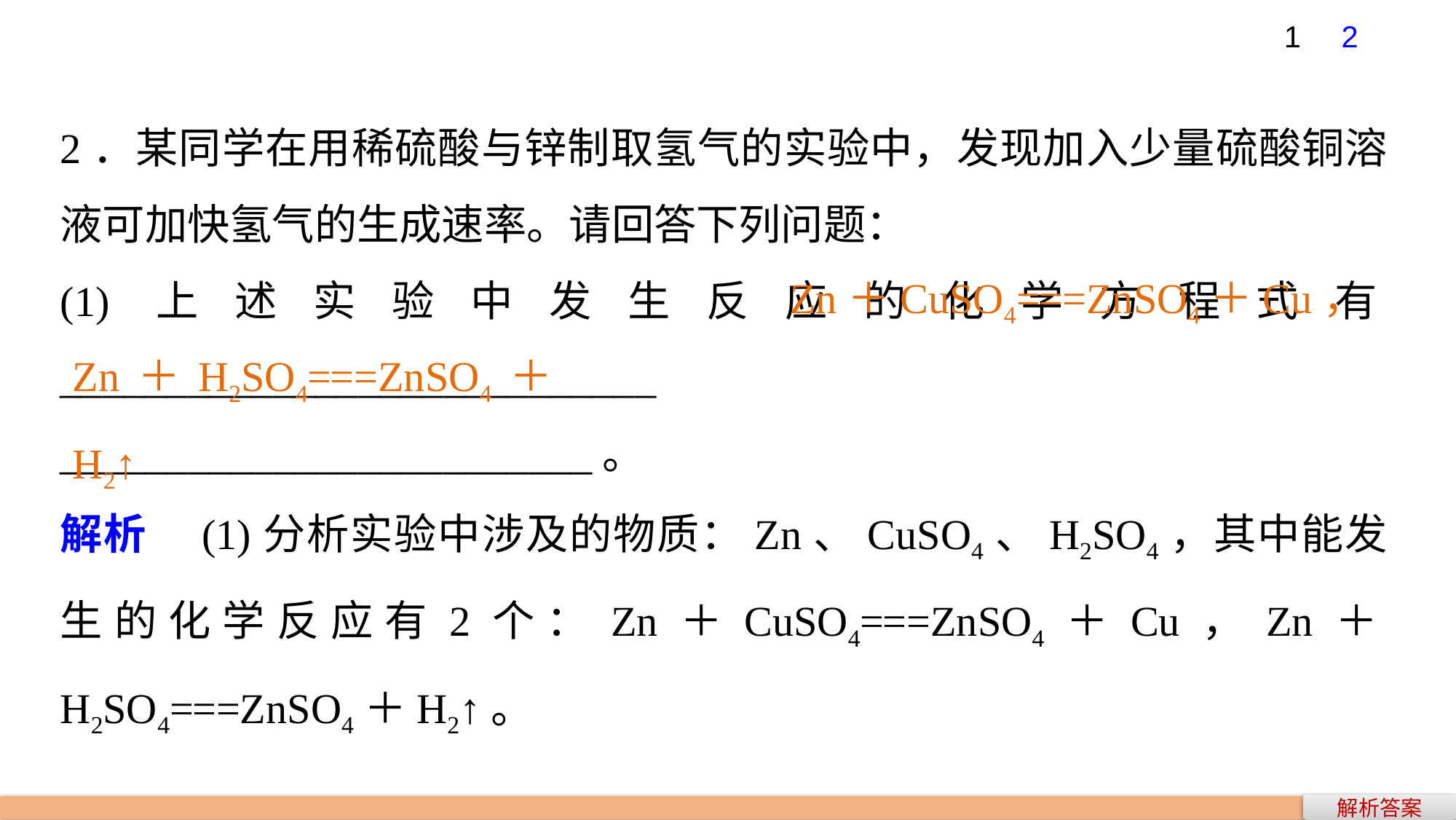

1
2
2．某同学在用稀硫酸与锌制取氢气的实验中，发现加入少量硫酸铜溶液可加快氢气的生成速率。请回答下列问题：
(1)上述实验中发生反应的化学方程式有____________________________
_________________________。
解析　(1)分析实验中涉及的物质：Zn、CuSO4、H2SO4，其中能发生的化学反应有2个：Zn＋CuSO4===ZnSO4＋Cu，Zn＋H2SO4===ZnSO4＋H2↑。
Zn＋CuSO4===ZnSO4＋Cu，
Zn＋H2SO4===ZnSO4＋H2↑
解析答案